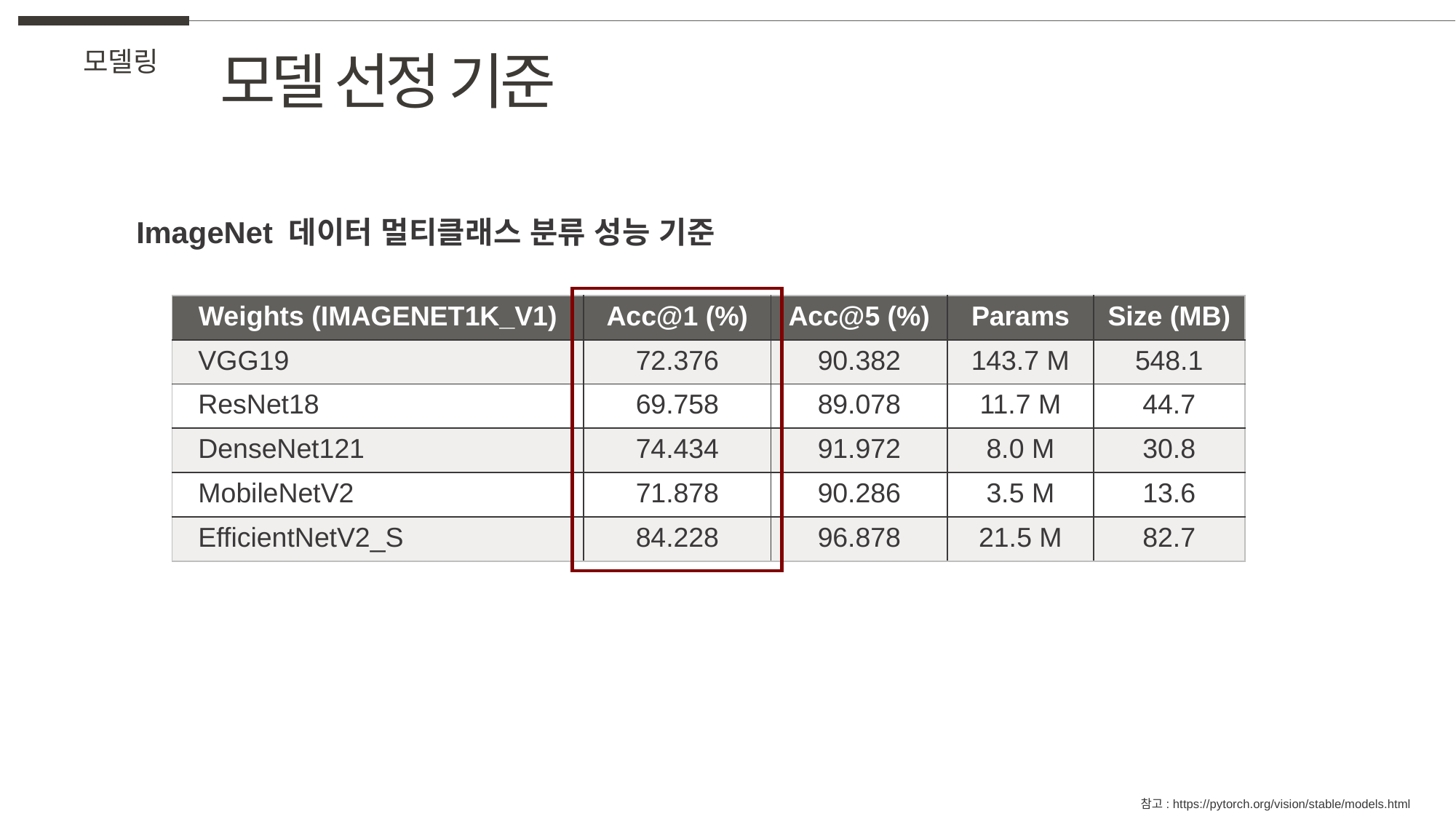

모델 선정 기준
모델링
ImageNet 데이터 멀티클래스 분류 성능 기준

| Weights (IMAGENET1K\_V1) | Acc@1 (%) | Acc@5 (%) | Params | Size (MB) |
| --- | --- | --- | --- | --- |
| VGG19 | 72.376 | 90.382 | 143.7 M | 548.1 |
| ResNet18 | 69.758 | 89.078 | 11.7 M | 44.7 |
| DenseNet121 | 74.434 | 91.972 | 8.0 M | 30.8 |
| MobileNetV2 | 71.878 | 90.286 | 3.5 M | 13.6 |
| EfficientNetV2\_S | 84.228 | 96.878 | 21.5 M | 82.7 |
참고: https://pytorch.org/vision/stable/models.html